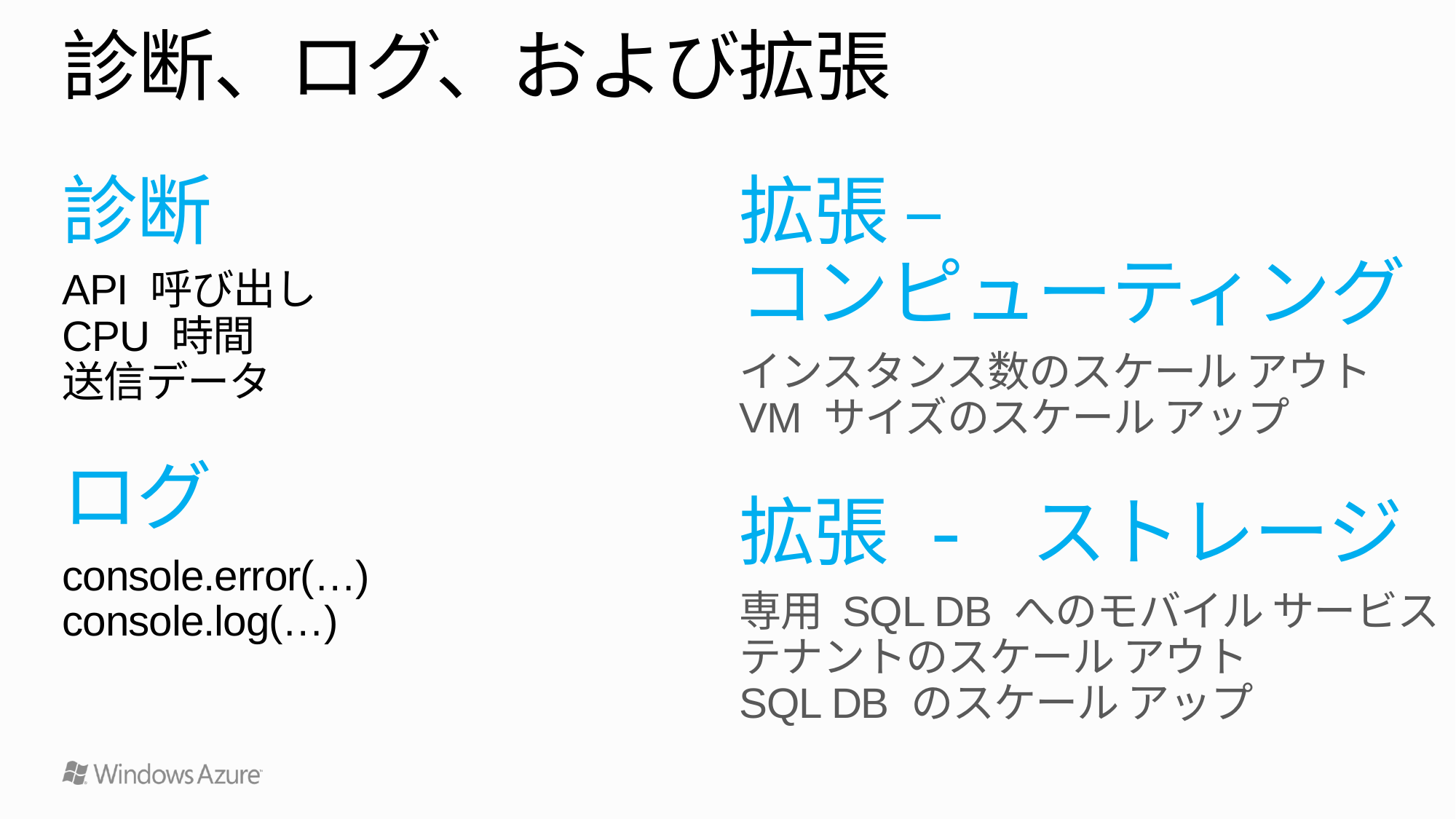

# 診断、ログ、および拡張
拡張 –
コンピューティング
インスタンス数のスケール アウト
VM サイズのスケール アップ

拡張 - ストレージ
専用 SQL DB へのモバイル サービス テナントのスケール アウト
SQL DB のスケール アップ

診断
API 呼び出し
CPU 時間
送信データ

ログ
console.error(…)
console.log(…)